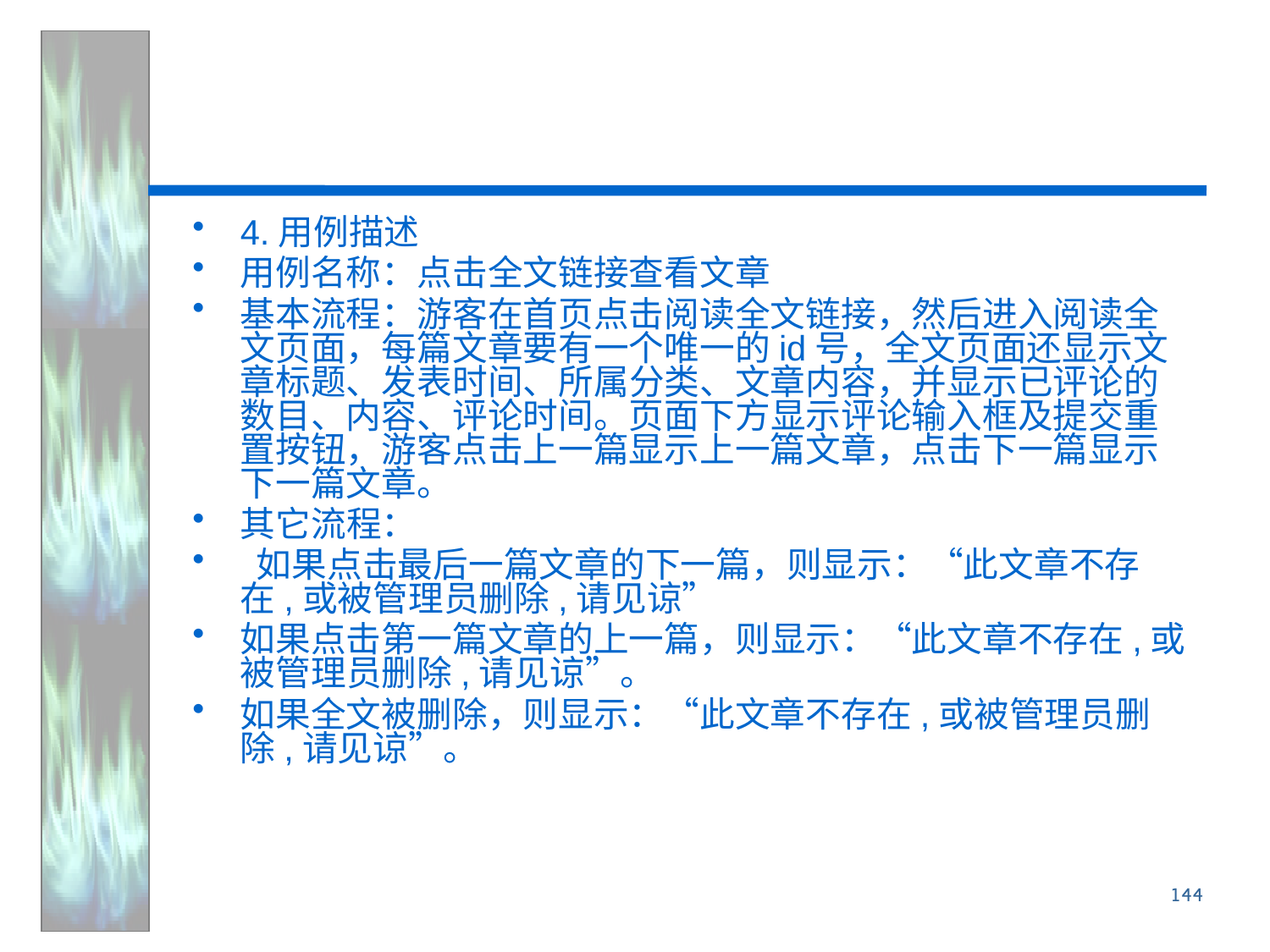

#
4.用例描述
用例名称：点击全文链接查看文章
基本流程：游客在首页点击阅读全文链接，然后进入阅读全文页面，每篇文章要有一个唯一的id号，全文页面还显示文章标题、发表时间、所属分类、文章内容，并显示已评论的数目、内容、评论时间。页面下方显示评论输入框及提交重置按钮，游客点击上一篇显示上一篇文章，点击下一篇显示下一篇文章。
其它流程：
 如果点击最后一篇文章的下一篇，则显示：“此文章不存在,或被管理员删除,请见谅”
如果点击第一篇文章的上一篇，则显示：“此文章不存在,或被管理员删除,请见谅”。
如果全文被删除，则显示：“此文章不存在,或被管理员删除,请见谅”。
144